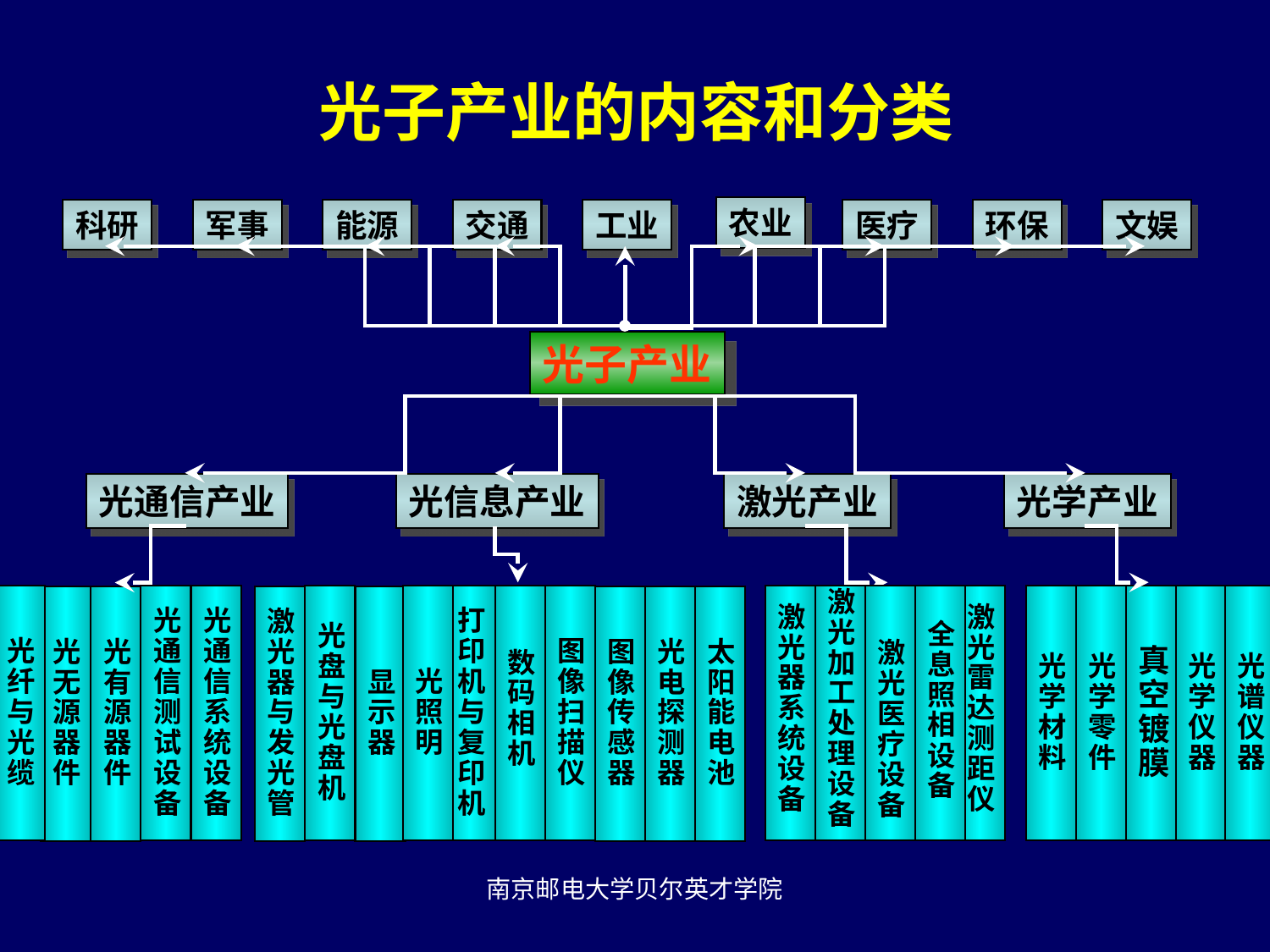

光子产业的内容和分类
农业
科研
军事
能源
交通
工业
医疗
环保
文娱
光子产业
光通信产业
光信息产业
激光产业
光学产业
光
纤
与
光
缆
光
通信测试设备
光
通信系统设备
光
无源器件
光
有源器件
光
盘与光盘机
光照明
打印机与复印机

数码相机

图像扫描仪
激光器与发光管
显示器
图像传感器
光电探测器
太阳能电池

激光器系统设备

激光加工处理设备

激光医疗设备

全息照相设备

激光雷达测距仪

光学材料

光学零件
真空镀膜
光学仪器
光谱仪器

南京邮电大学贝尔英才学院
32